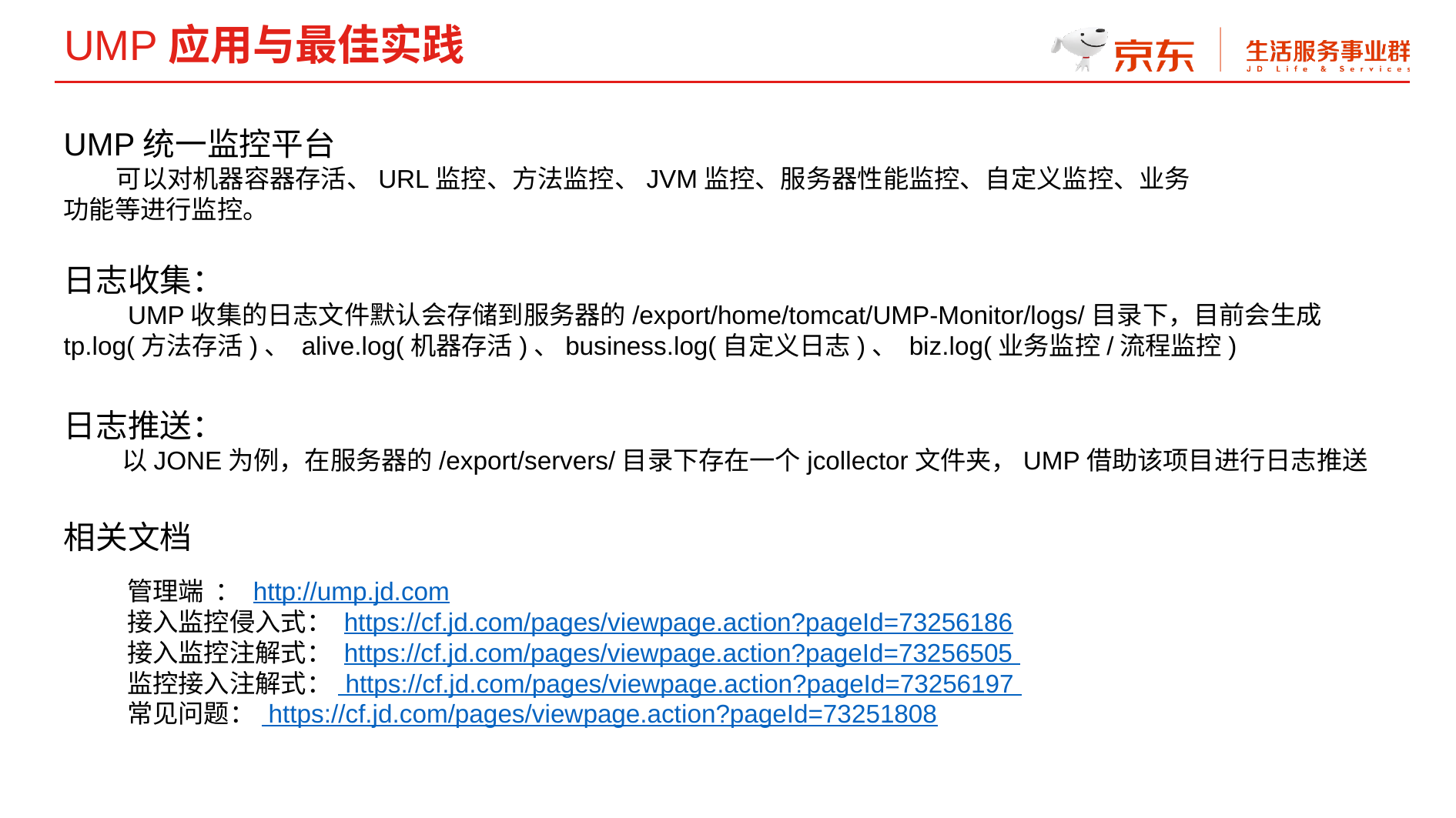

UMP应用与最佳实践
UMP统一监控平台
        可以对机器容器存活、URL监控、方法监控、JVM监控、服务器性能监控、自定义监控、业务功能等进行监控。
日志收集：
         UMP收集的日志文件默认会存储到服务器的/export/home/tomcat/UMP-Monitor/logs/目录下，目前会生成tp.log(方法存活)、 alive.log(机器存活)、business.log(自定义日志)、 biz.log(业务监控/流程监控)

日志推送：
         以JONE为例，在服务器的/export/servers/目录下存在一个jcollector文件夹，UMP借助该项目进行日志推送
相关文档
管理端  ： http://ump.jd.com
接入监控侵入式： https://cf.jd.com/pages/viewpage.action?pageId=73256186
接入监控注解式： https://cf.jd.com/pages/viewpage.action?pageId=73256505
监控接入注解式： https://cf.jd.com/pages/viewpage.action?pageId=73256197
常见问题： https://cf.jd.com/pages/viewpage.action?pageId=73251808